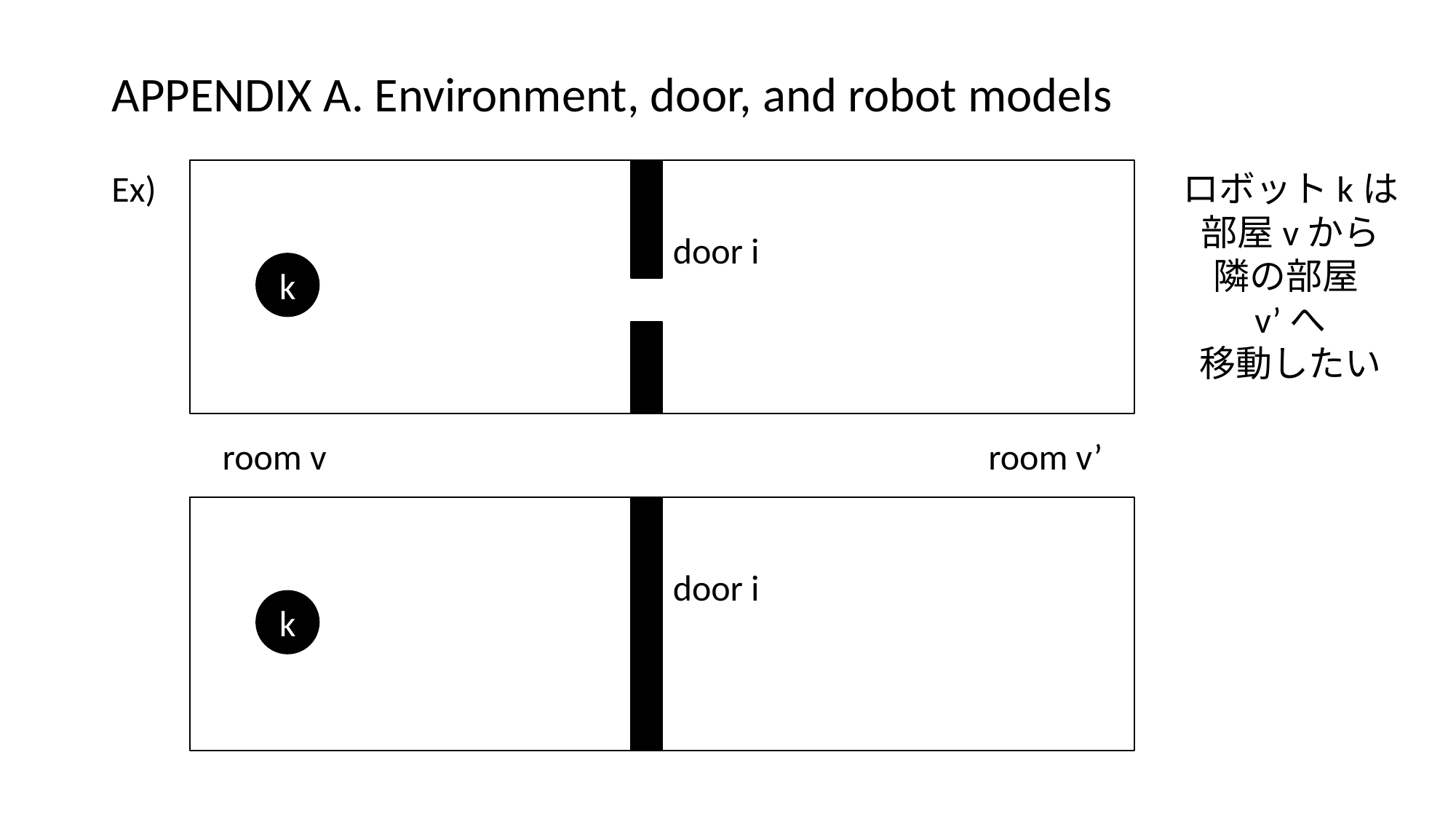

# APPENDIX A. Environment, door, and robot models
Ex)

ロボットkは
部屋vから
隣の部屋v’へ
移動したい
door i
k

room v
room v’

door i
k